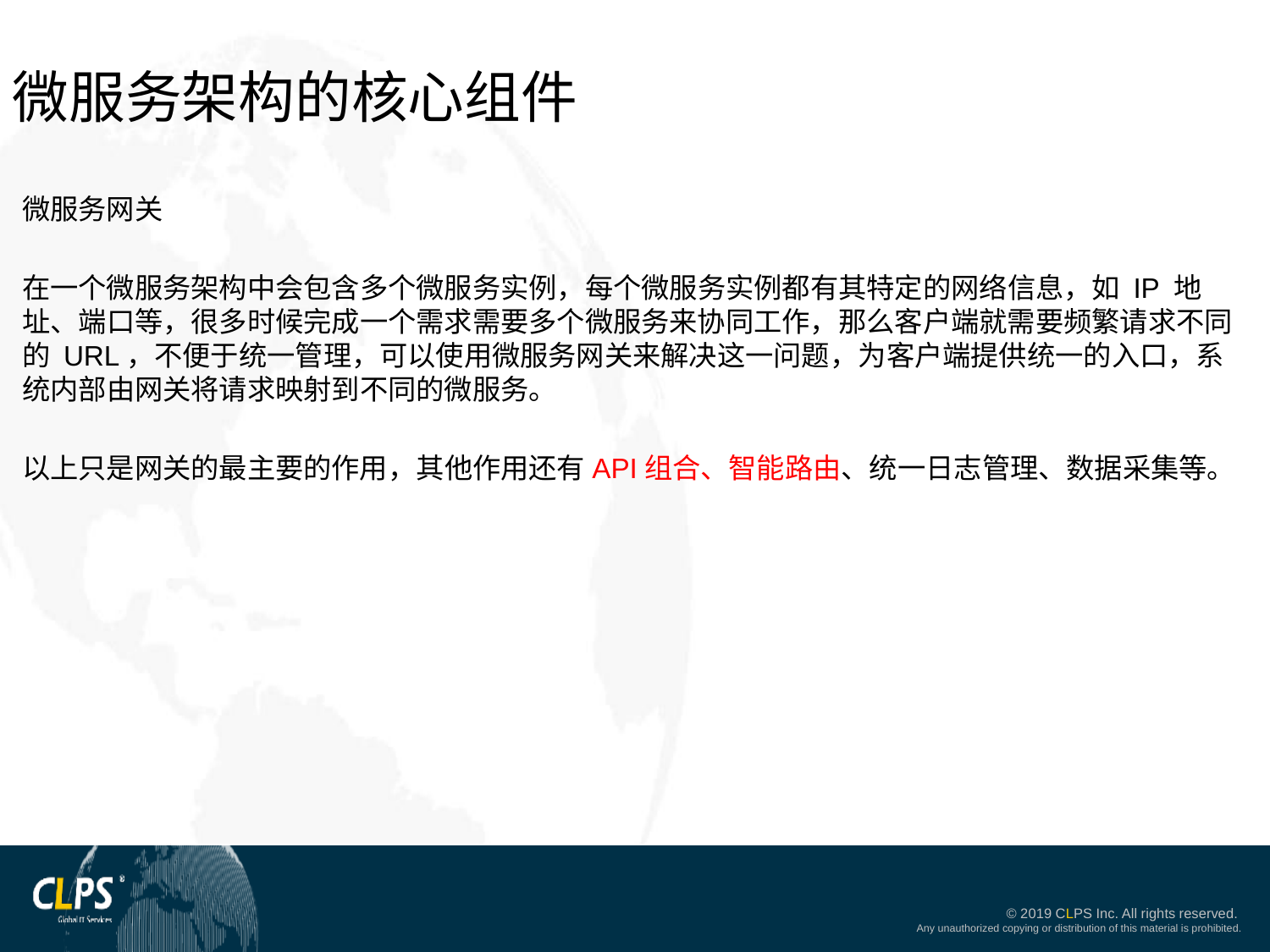

微服务架构的核心组件

微服务网关

在一个微服务架构中会包含多个微服务实例，每个微服务实例都有其特定的网络信息，如 IP 地址、端口等，很多时候完成一个需求需要多个微服务来协同工作，那么客户端就需要频繁请求不同的 URL，不便于统一管理，可以使用微服务网关来解决这一问题，为客户端提供统一的入口，系统内部由网关将请求映射到不同的微服务。

以上只是网关的最主要的作用，其他作用还有API组合、智能路由、统一日志管理、数据采集等。
13